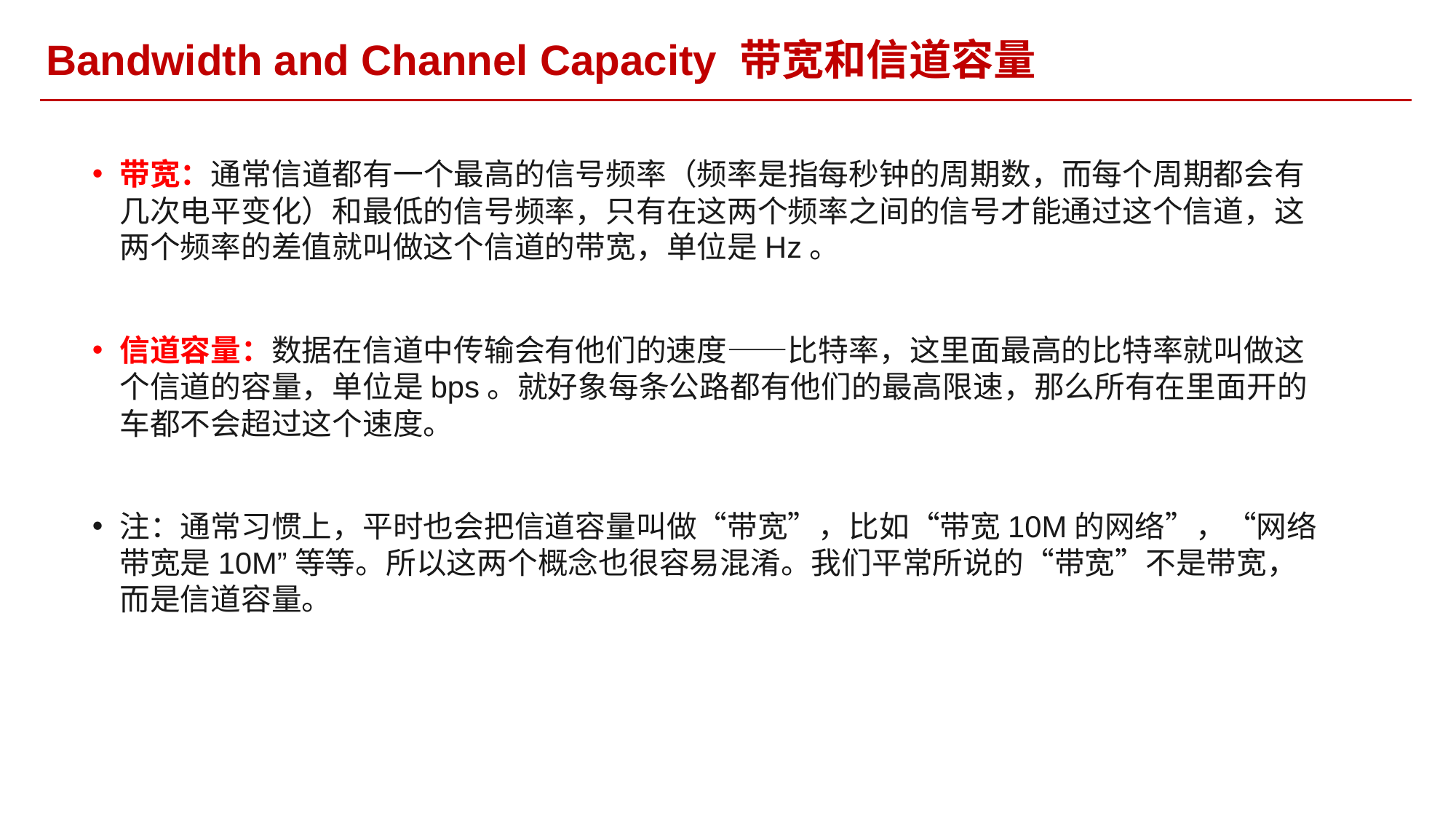

Bandwidth and Channel Capacity 带宽和信道容量
带宽：通常信道都有一个最高的信号频率（频率是指每秒钟的周期数，而每个周期都会有几次电平变化）和最低的信号频率，只有在这两个频率之间的信号才能通过这个信道，这两个频率的差值就叫做这个信道的带宽，单位是Hz。

信道容量：数据在信道中传输会有他们的速度——比特率，这里面最高的比特率就叫做这个信道的容量，单位是bps。就好象每条公路都有他们的最高限速，那么所有在里面开的车都不会超过这个速度。

注：通常习惯上，平时也会把信道容量叫做“带宽”，比如“带宽10M的网络”，“网络带宽是10M”等等。所以这两个概念也很容易混淆。我们平常所说的“带宽”不是带宽，而是信道容量。